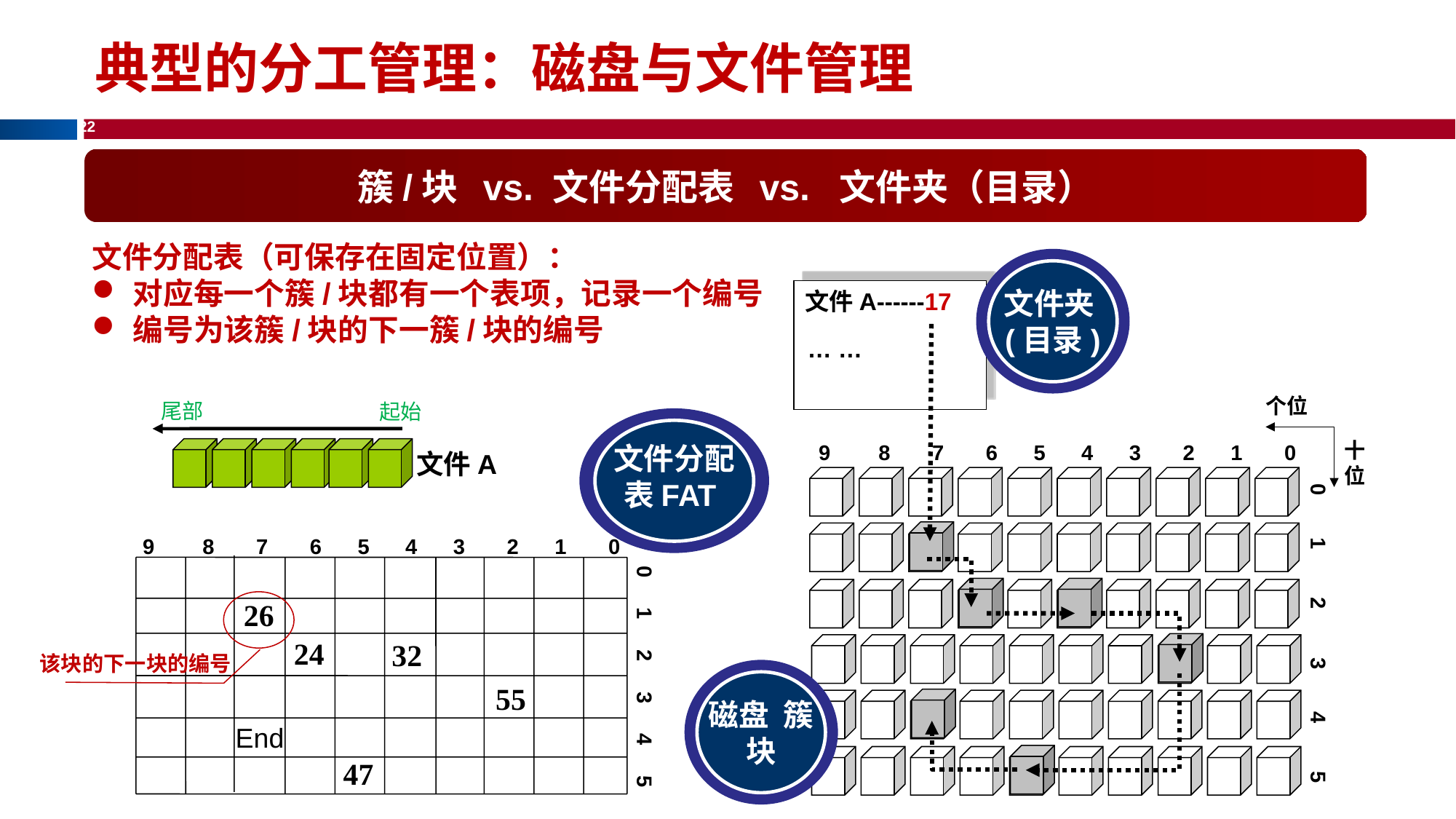

典型的分工管理：磁盘与文件管理
簇/块  vs. 文件分配表  vs.  文件夹（目录）
文件分配表（可保存在固定位置）：
对应每一个簇/块都有一个表项，记录一个编号
编号为该簇/块的下一簇/块的编号

文件夹(目录)
 文件A------17
  … …

个位

十位
9        8       7       6      5      4      3       2      1       0

0       1        2        3       4        5

尾部
起始

文件A

文件分配表FAT

9        8       7       6      5      4      3       2      1       0

0     1     2     3     4     5

26

该块的下一块的编号

24
32

磁盘  簇块

55

End

47